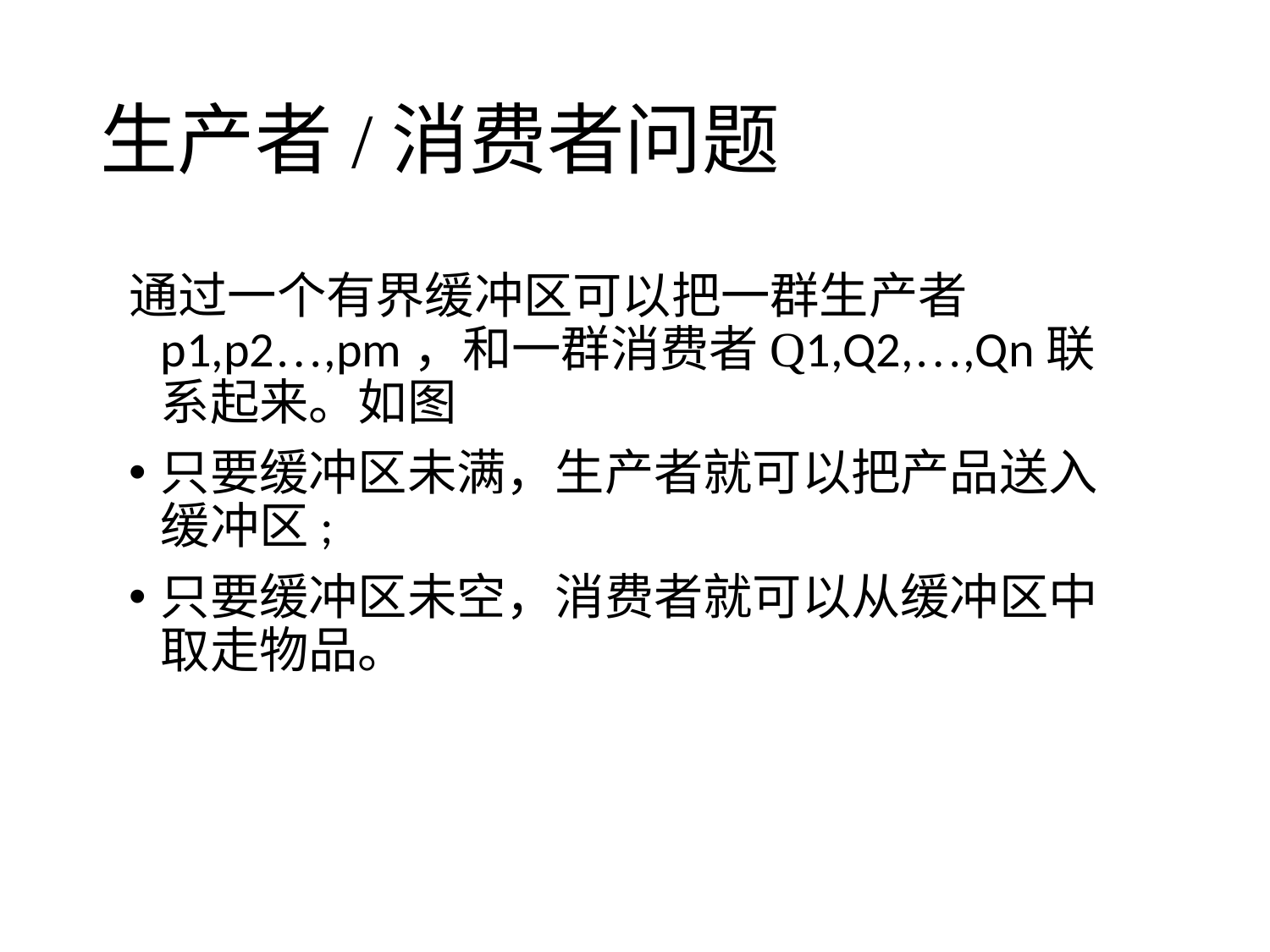

# 生产者/消费者问题
通过一个有界缓冲区可以把一群生产者p1,p2…,pm，和一群消费者Q1,Q2,…,Qn联系起来。如图
只要缓冲区未满，生产者就可以把产品送入缓冲区;
只要缓冲区未空，消费者就可以从缓冲区中取走物品。